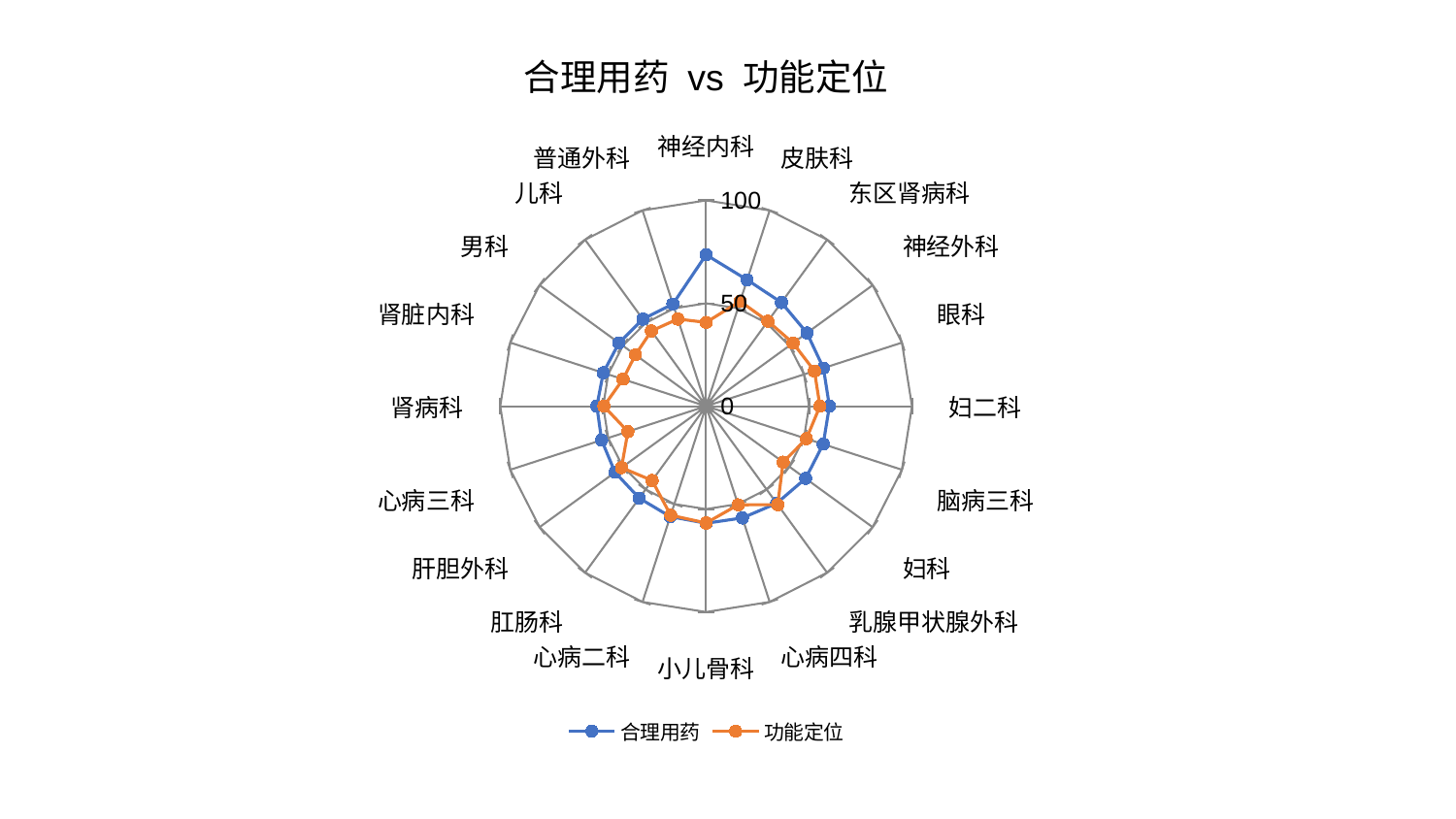

### Chart: 合理用药 vs 功能定位

| Category | 合理用药 | 功能定位 |
|---|---|---|
| 神经内科 | 73.57864192658975 | 40.70454701381006 |
| 皮肤科 | 64.55610207015047 | 53.57828770513224 |
| 东区肾病科 | 62.27651371623764 | 51.075338777765644 |
| 神经外科 | 60.54862018028877 | 52.20899970834698 |
| 眼科 | 59.92844856603648 | 55.341842984123346 |
| 妇二科 | 59.904925472367516 | 55.30521994255142 |
| 脑病三科 | 59.80450789824049 | 51.229343234120435 |
| 妇科 | 59.74755011932353 | 46.26986956099018 |
| 乳腺甲状腺外科 | 58.33867618728992 | 59.16121078081465 |
| 心病四科 | 57.093761165443 | 50.3890314627235 |
| 小儿骨科 | 56.890563495950666 | 56.75638212962482 |
| 心病二科 | 56.42074324970156 | 55.72457682494343 |
| 肛肠科 | 55.251037945153016 | 44.623073768020426 |
| 肝胆外科 | 54.693617830036345 | 50.808650099848755 |
| 心病三科 | 53.37637125869675 | 39.94374506207634 |
| 肾病科 | 53.086795849164304 | 49.672632943183395 |
| 肾脏内科 | 52.53080065001345 | 42.45865072536357 |
| 男科 | 52.33806059453395 | 42.45463257980177 |
| 儿科 | 52.281983429252335 | 45.20266853900979 |
| 普通外科 | 52.206065652857404 | 44.52558727336147 |
52